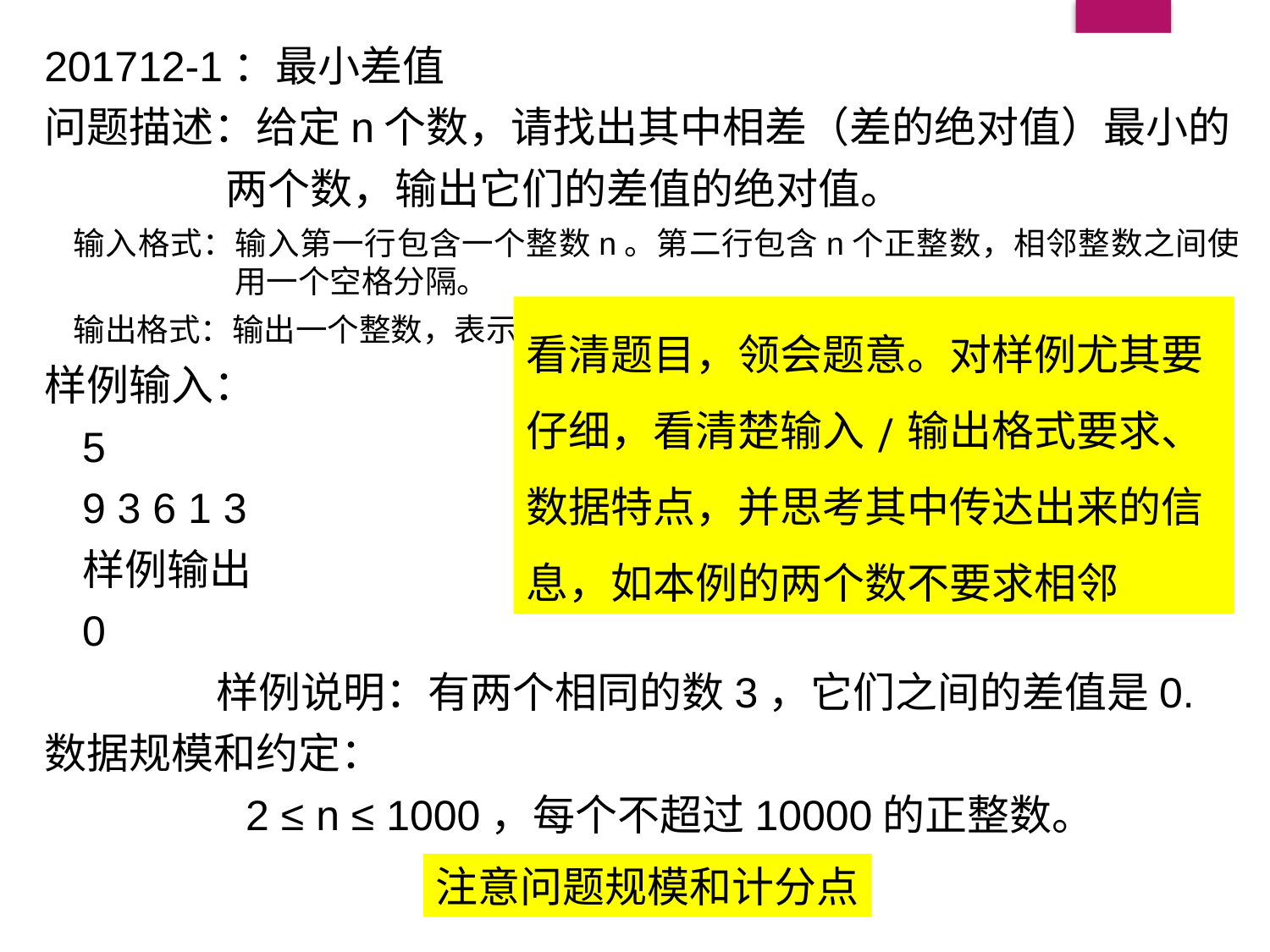

201712-1：最小差值
问题描述：给定n个数，请找出其中相差（差的绝对值）最小的
                  两个数，输出它们的差值的绝对值。
输入格式：输入第一行包含一个整数n。第二行包含n个正整数，相邻整数之间使用一个空格分隔。
输出格式：输出一个整数，表示答案。
样例输入：
5
9 3 6 1 3
样例输出
0
                 样例说明：有两个相同的数3，它们之间的差值是0.
数据规模和约定：
                 2 ≤ n ≤ 1000，每个不超过10000的正整数。

看清题目，领会题意。对样例尤其要仔细，看清楚输入/输出格式要求、数据特点，并思考其中传达出来的信息，如本例的两个数不要求相邻
注意问题规模和计分点